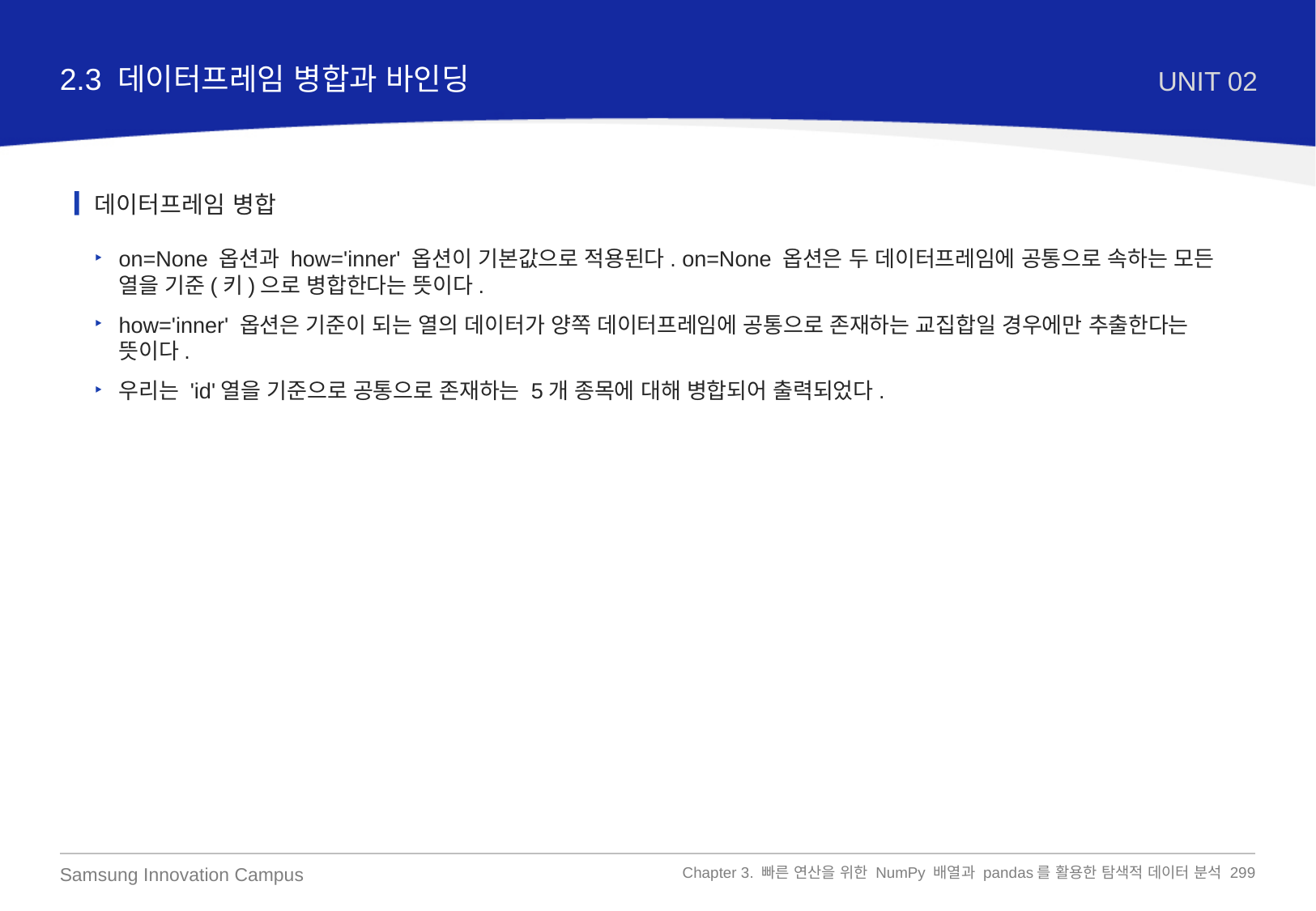

2.3 데이터프레임 병합과 바인딩
UNIT 02
데이터프레임 병합

on=None 옵션과 how='inner' 옵션이 기본값으로 적용된다. on=None 옵션은 두 데이터프레임에 공통으로 속하는 모든 열을 기준(키)으로 병합한다는 뜻이다.
how='inner' 옵션은 기준이 되는 열의 데이터가 양쪽 데이터프레임에 공통으로 존재하는 교집합일 경우에만 추출한다는 뜻이다.
우리는 'id'열을 기준으로 공통으로 존재하는 5개 종목에 대해 병합되어 출력되었다.